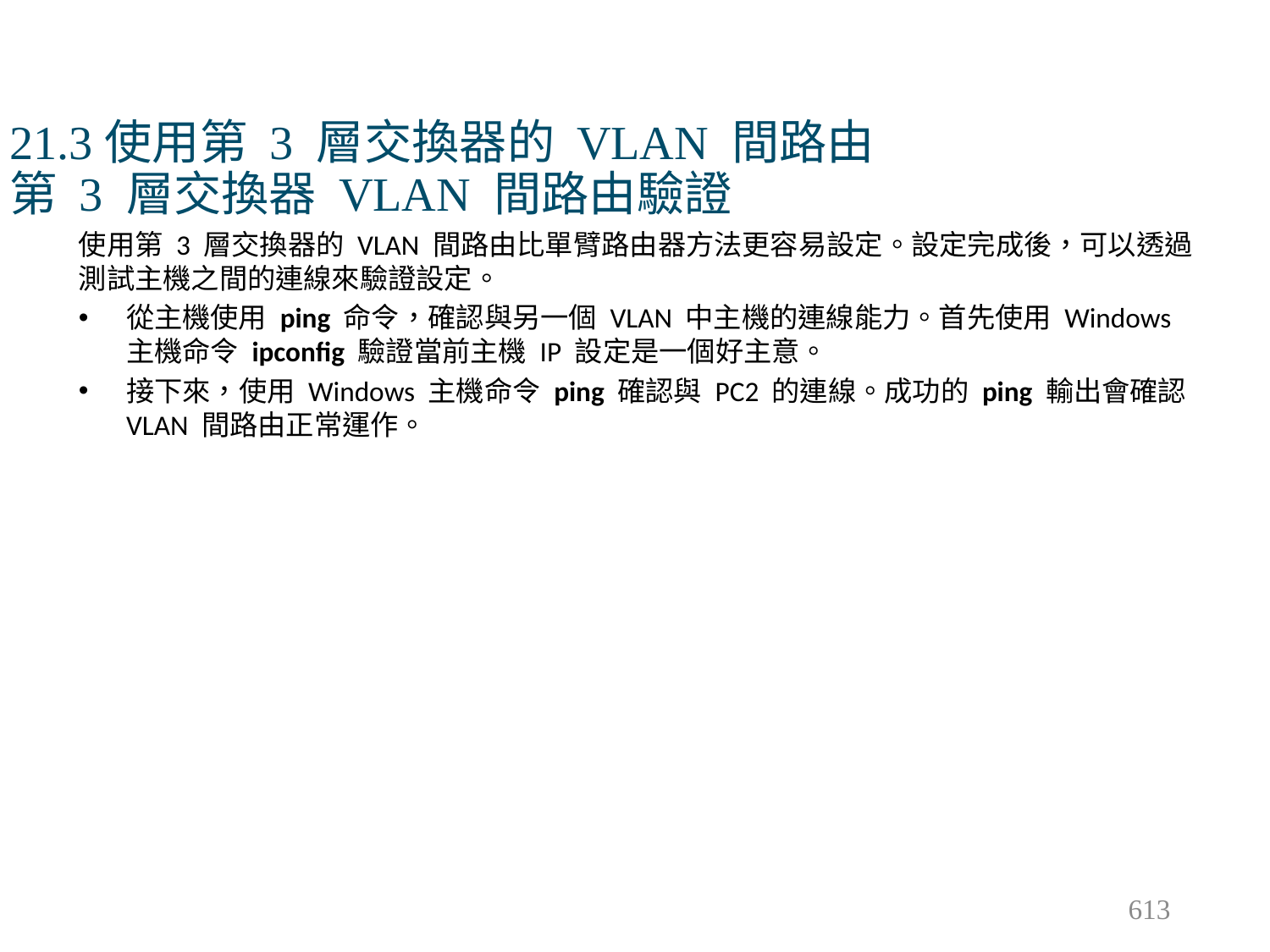

# 21.3使用第 3 層交換器的 VLAN 間路由 第 3 層交換器 VLAN 間路由驗證
使用第 3 層交換器的 VLAN 間路由比單臂路由器方法更容易設定。設定完成後，可以透過測試主機之間的連線來驗證設定。
從主機使用 ping 命令，確認與另一個 VLAN 中主機的連線能力。首先使用 Windows 主機命令 ipconfig 驗證當前主機 IP 設定是一個好主意。
接下來，使用 Windows 主機命令 ping 確認與 PC2 的連線。成功的 ping 輸出會確認 VLAN 間路由正常運作。
613